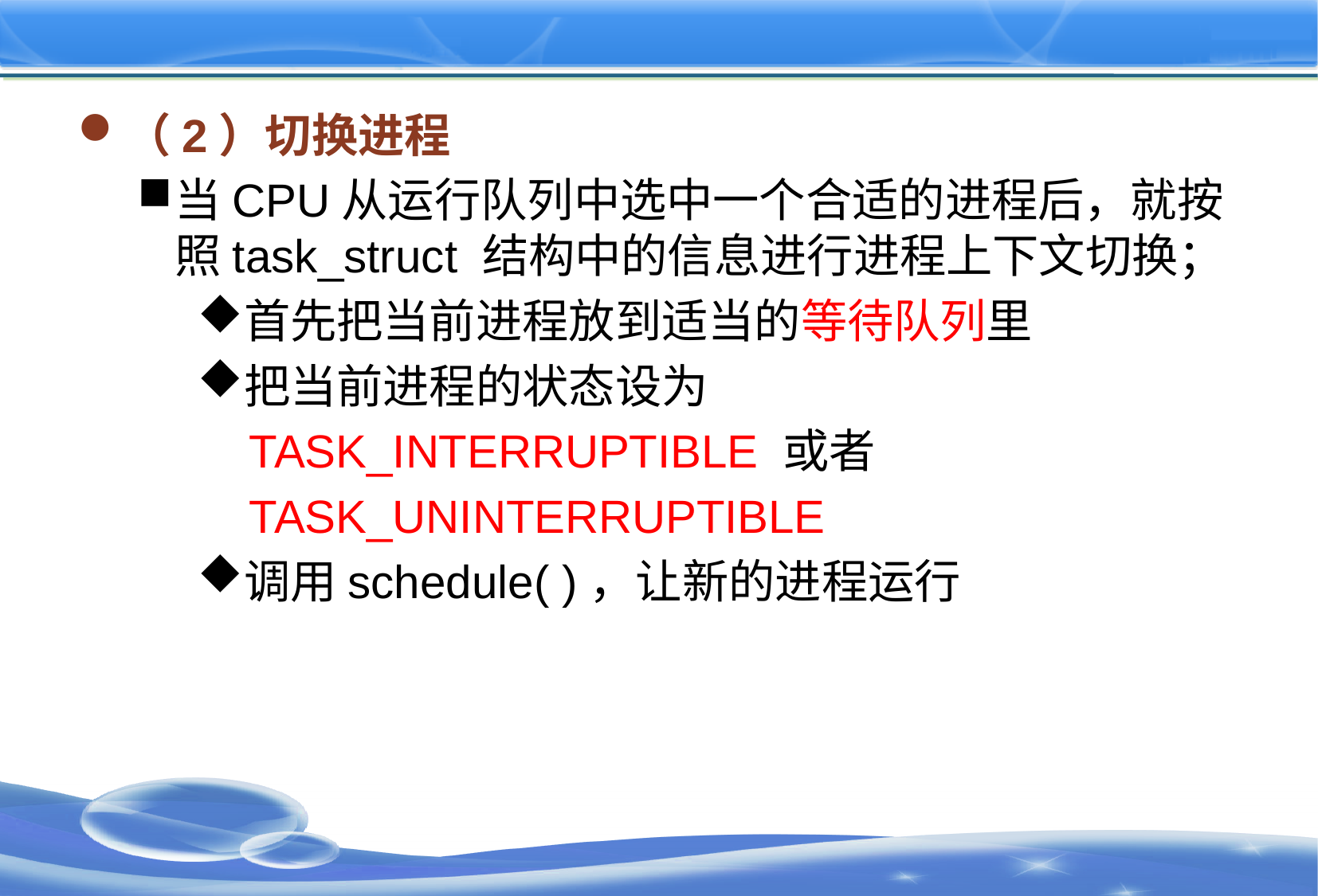

#
（2）切换进程
当CPU从运行队列中选中一个合适的进程后，就按照task_struct 结构中的信息进行进程上下文切换；
首先把当前进程放到适当的等待队列里
把当前进程的状态设为
    TASK_INTERRUPTIBLE 或者
    TASK_UNINTERRUPTIBLE
调用schedule( )，让新的进程运行